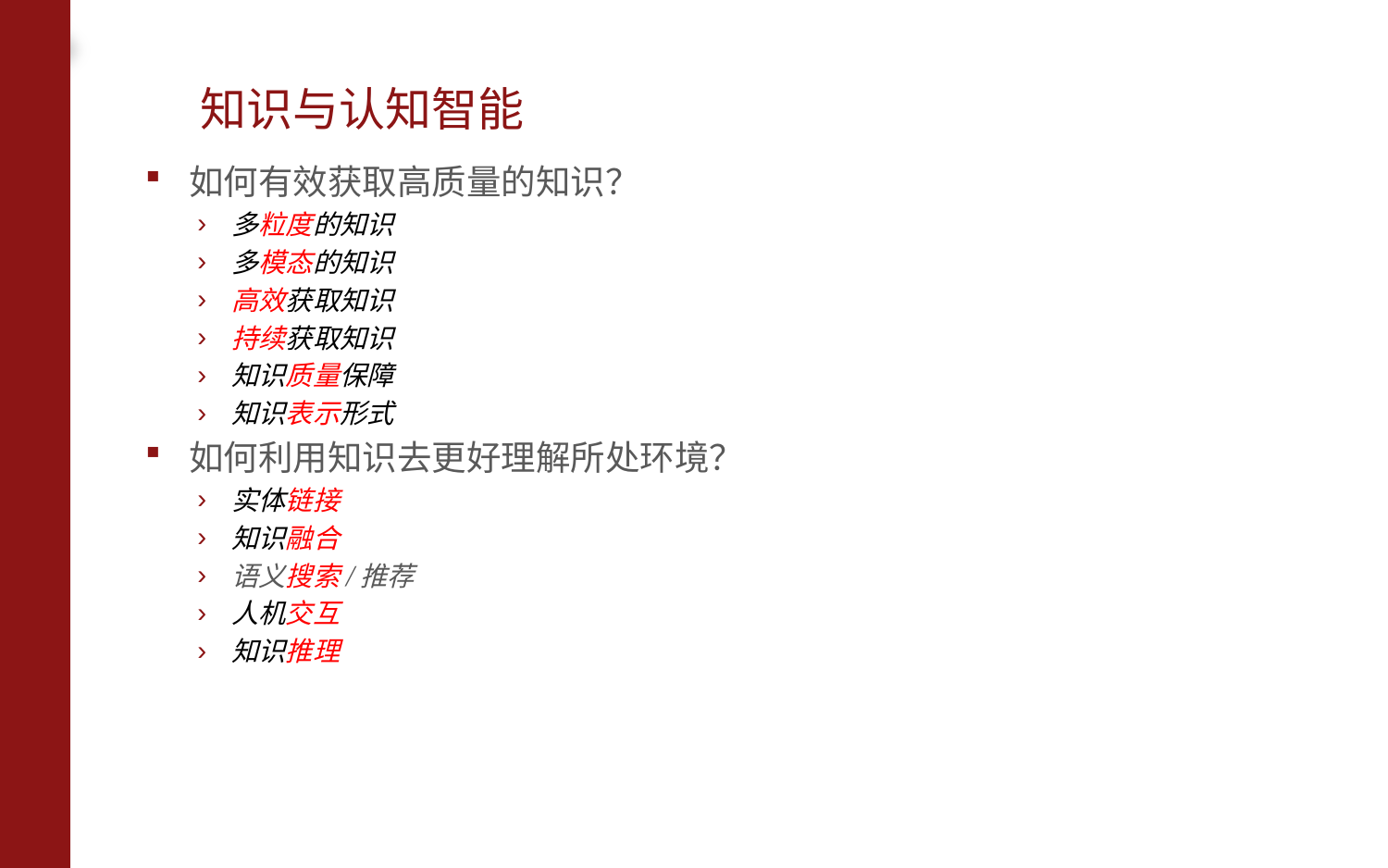

# 知识与认知智能
如何有效获取高质量的知识？
多粒度的知识
多模态的知识
高效获取知识
持续获取知识
知识质量保障
知识表示形式
如何利用知识去更好理解所处环境？
实体链接
知识融合
语义搜索/推荐
人机交互
知识推理